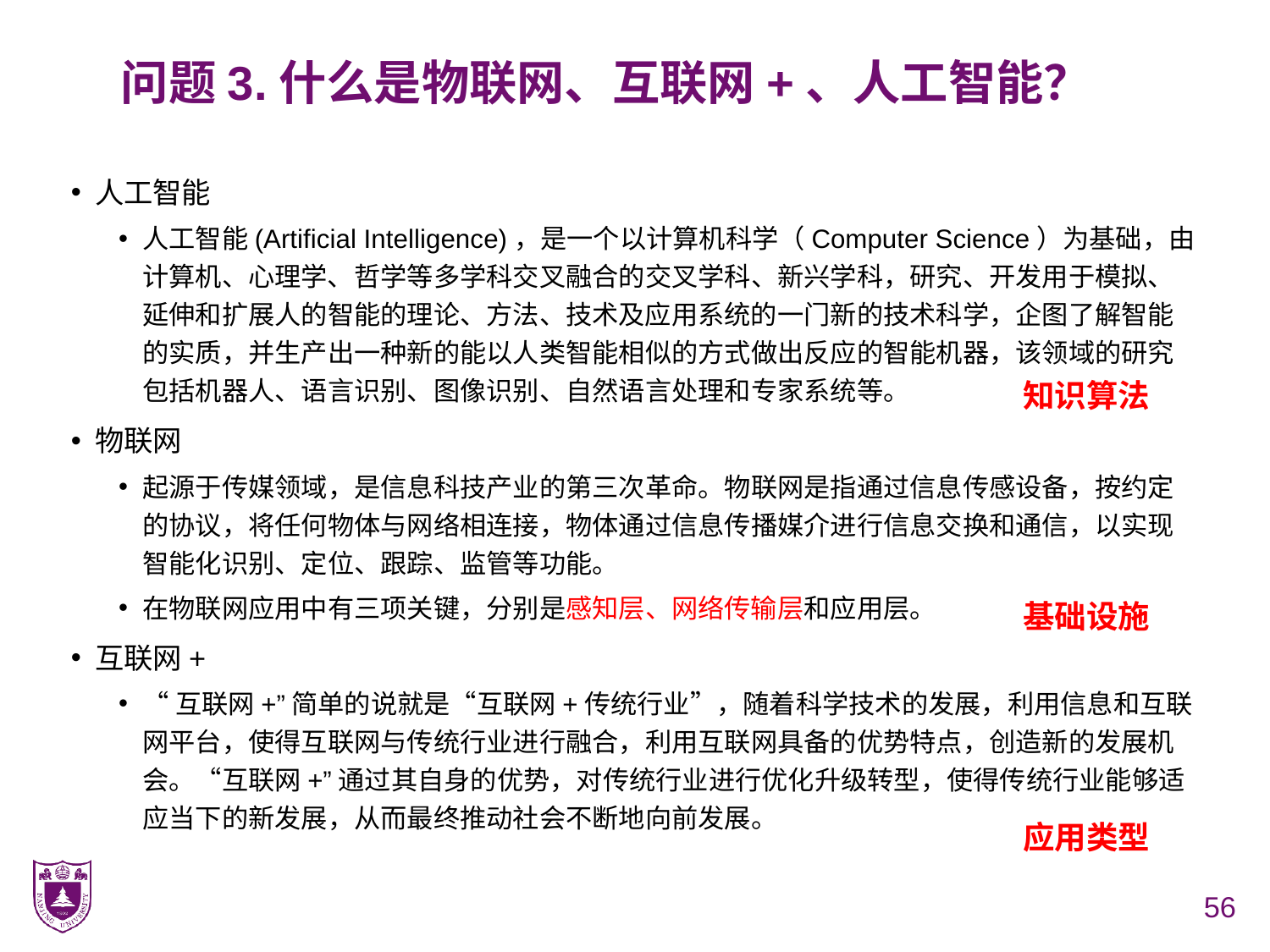

# 问题3.什么是物联网、互联网+、人工智能？
人工智能
人工智能(Artificial Intelligence)，是一个以计算机科学（Computer Science）为基础，由计算机、心理学、哲学等多学科交叉融合的交叉学科、新兴学科，研究、开发用于模拟、延伸和扩展人的智能的理论、方法、技术及应用系统的一门新的技术科学，企图了解智能的实质，并生产出一种新的能以人类智能相似的方式做出反应的智能机器，该领域的研究包括机器人、语言识别、图像识别、自然语言处理和专家系统等。
物联网
起源于传媒领域，是信息科技产业的第三次革命。物联网是指通过信息传感设备，按约定的协议，将任何物体与网络相连接，物体通过信息传播媒介进行信息交换和通信，以实现智能化识别、定位、跟踪、监管等功能。
在物联网应用中有三项关键，分别是感知层、网络传输层和应用层。
互联网+
“互联网+”简单的说就是“互联网+传统行业”，随着科学技术的发展，利用信息和互联网平台，使得互联网与传统行业进行融合，利用互联网具备的优势特点，创造新的发展机会。“互联网+”通过其自身的优势，对传统行业进行优化升级转型，使得传统行业能够适应当下的新发展，从而最终推动社会不断地向前发展。
知识算法
基础设施
应用类型
56